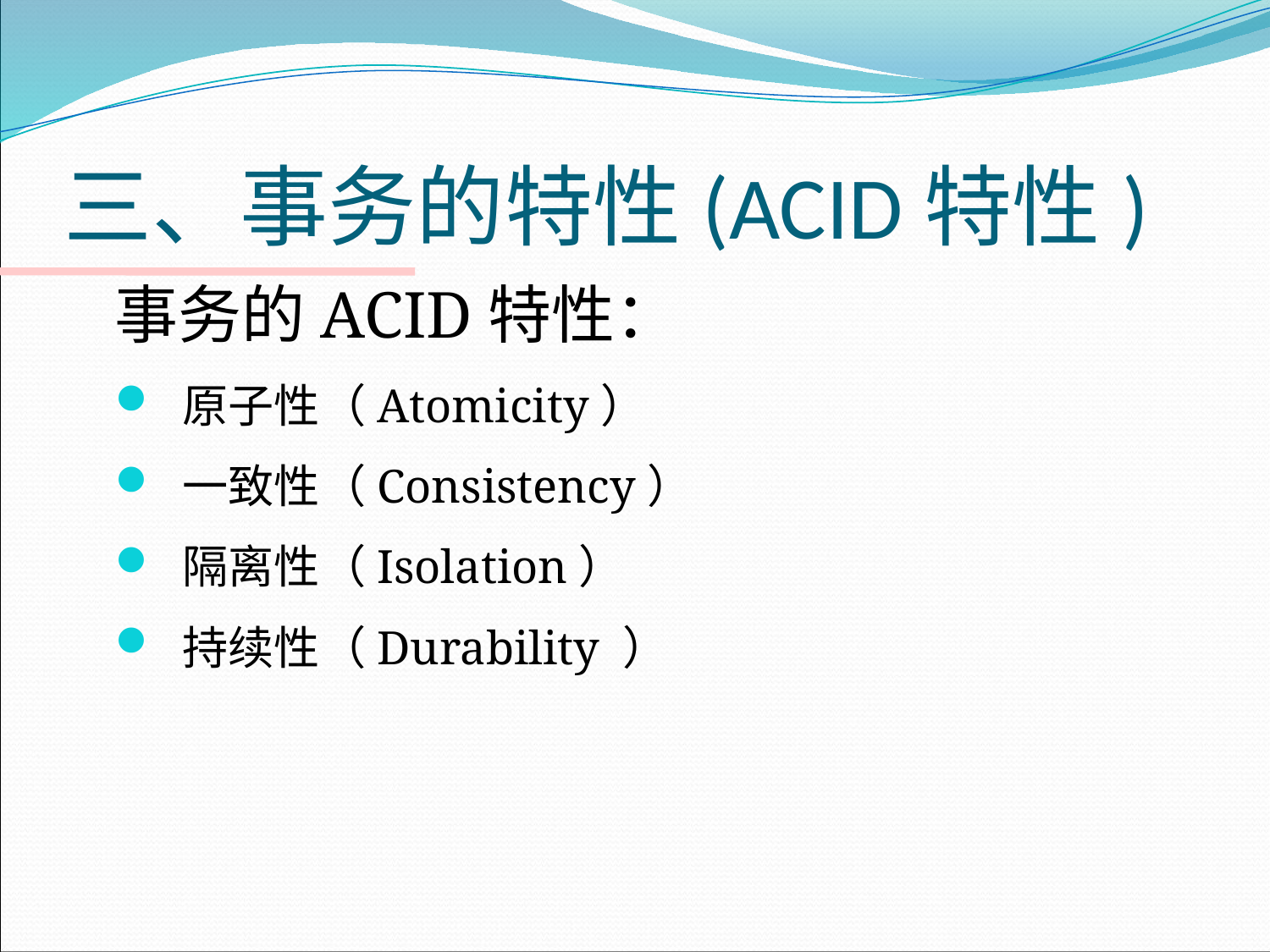

# 三、事务的特性(ACID特性)
事务的ACID特性：
原子性（Atomicity）
一致性（Consistency）
隔离性（Isolation）
持续性（Durability ）

903